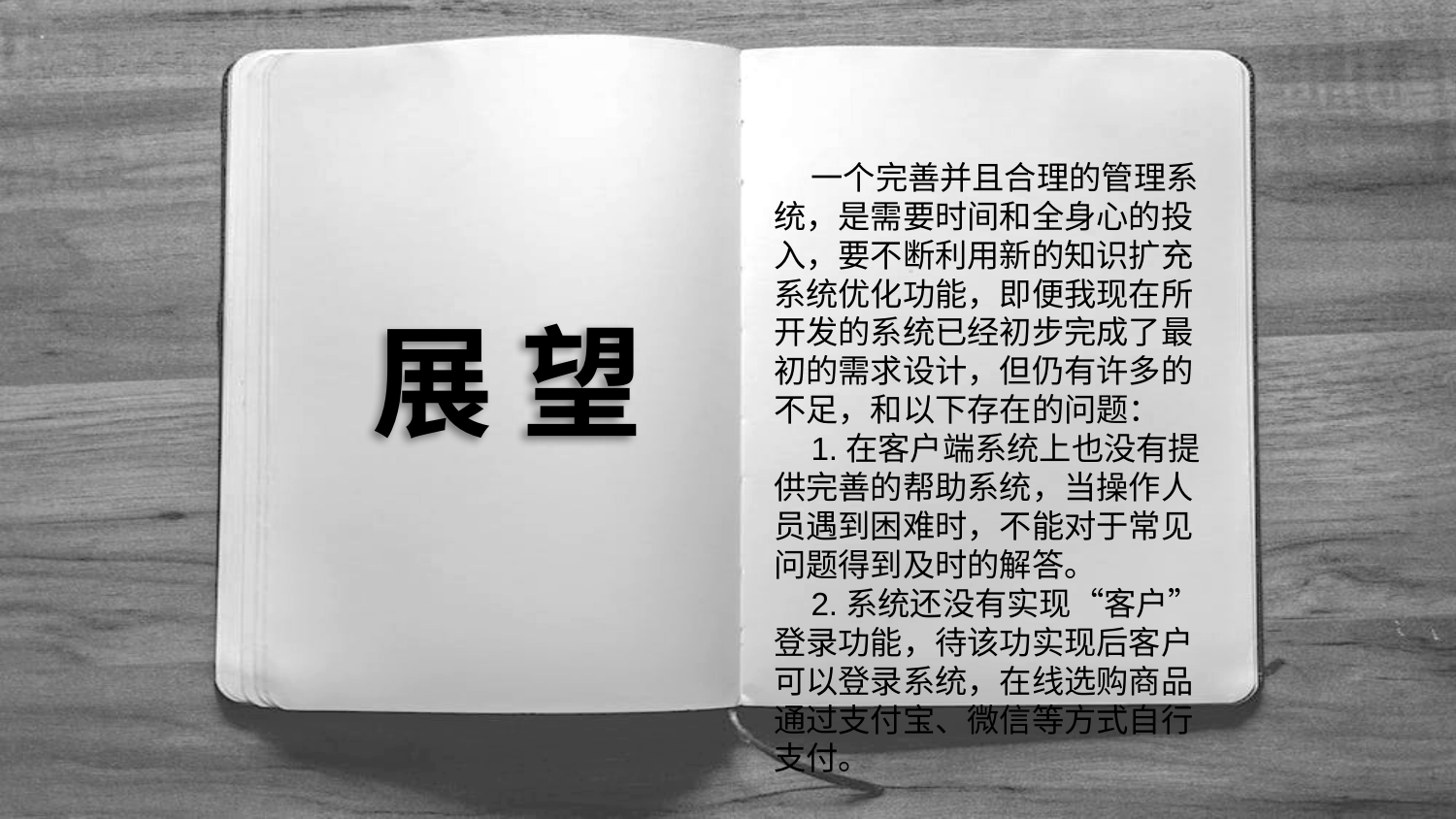

一个完善并且合理的管理系统，是需要时间和全身心的投入，要不断利用新的知识扩充系统优化功能，即便我现在所开发的系统已经初步完成了最初的需求设计，但仍有许多的不足，和以下存在的问题：
1.在客户端系统上也没有提供完善的帮助系统，当操作人员遇到困难时，不能对于常见问题得到及时的解答。
2.系统还没有实现“客户”登录功能，待该功实现后客户可以登录系统，在线选购商品通过支付宝、微信等方式自行支付。

展 望